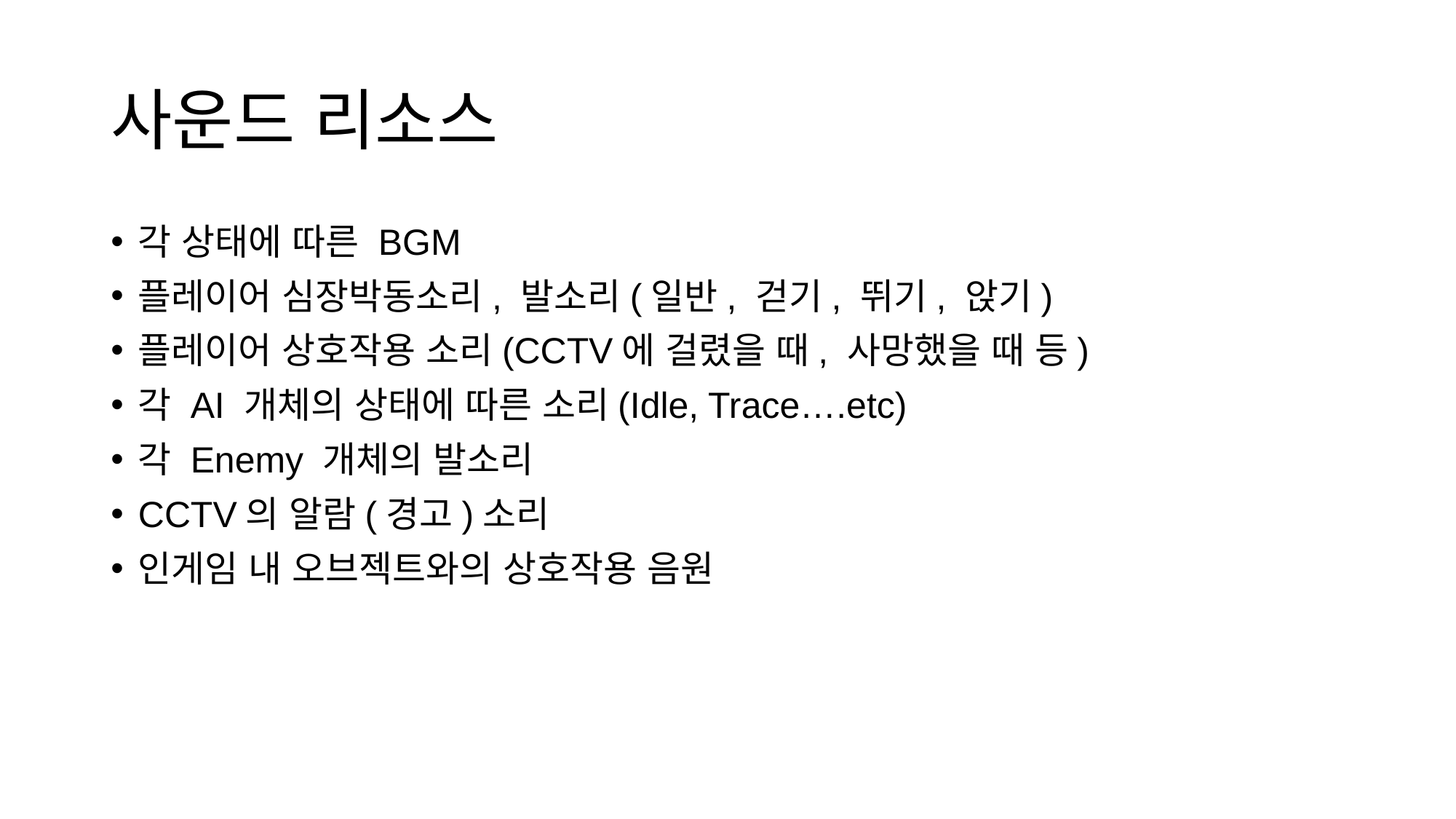

# 사운드 리소스
각 상태에 따른 BGM
플레이어 심장박동소리, 발소리(일반, 걷기, 뛰기, 앉기)
플레이어 상호작용 소리(CCTV에 걸렸을 때, 사망했을 때 등)
각 AI 개체의 상태에 따른 소리(Idle, Trace….etc)
각 Enemy 개체의 발소리
CCTV의 알람(경고)소리
인게임 내 오브젝트와의 상호작용 음원